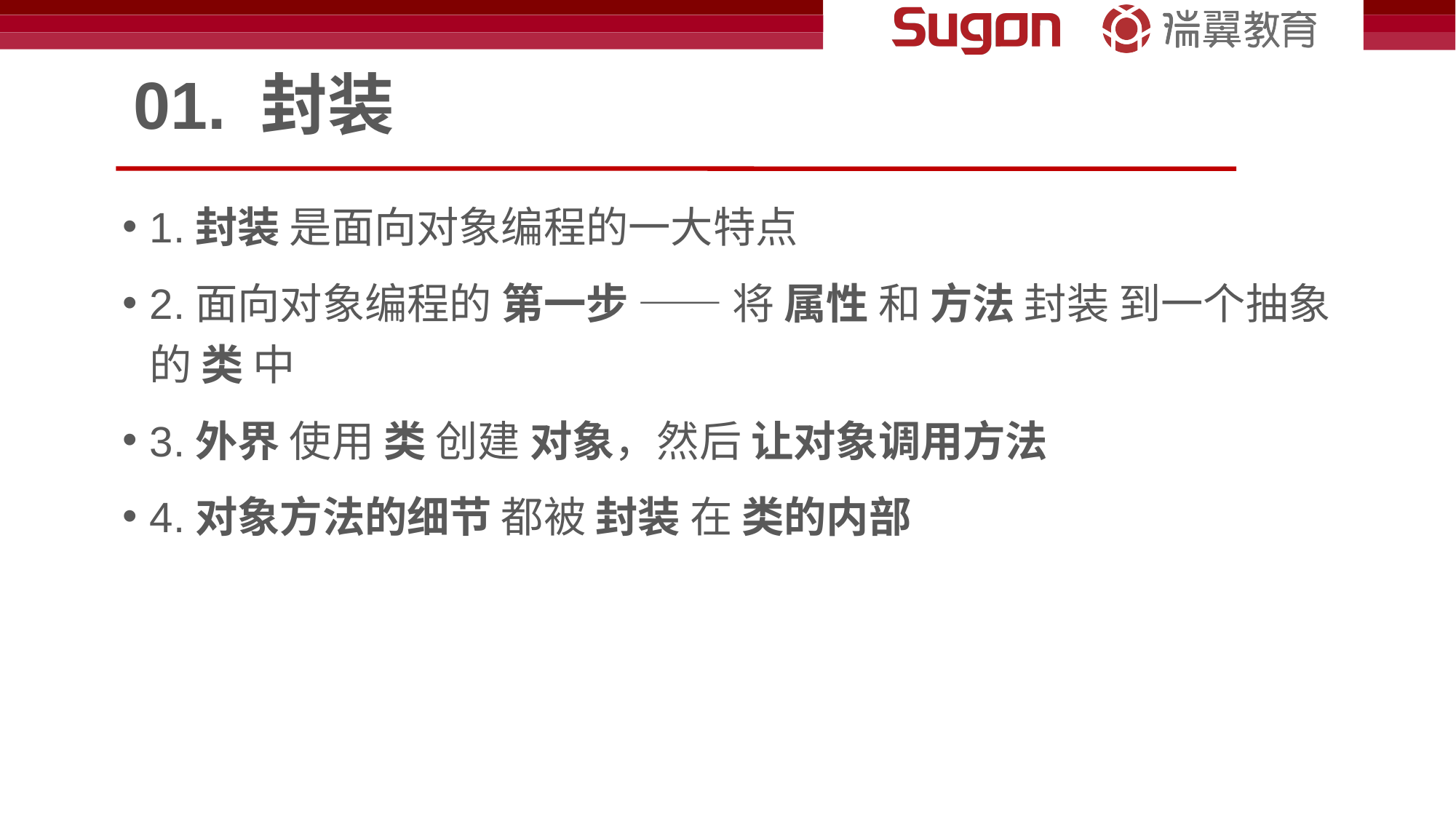

# 01. 封装
1.封装 是面向对象编程的一大特点
2.面向对象编程的 第一步 —— 将 属性 和 方法 封装 到一个抽象的 类 中
3.外界 使用 类 创建 对象，然后 让对象调用方法
4.对象方法的细节 都被 封装 在 类的内部